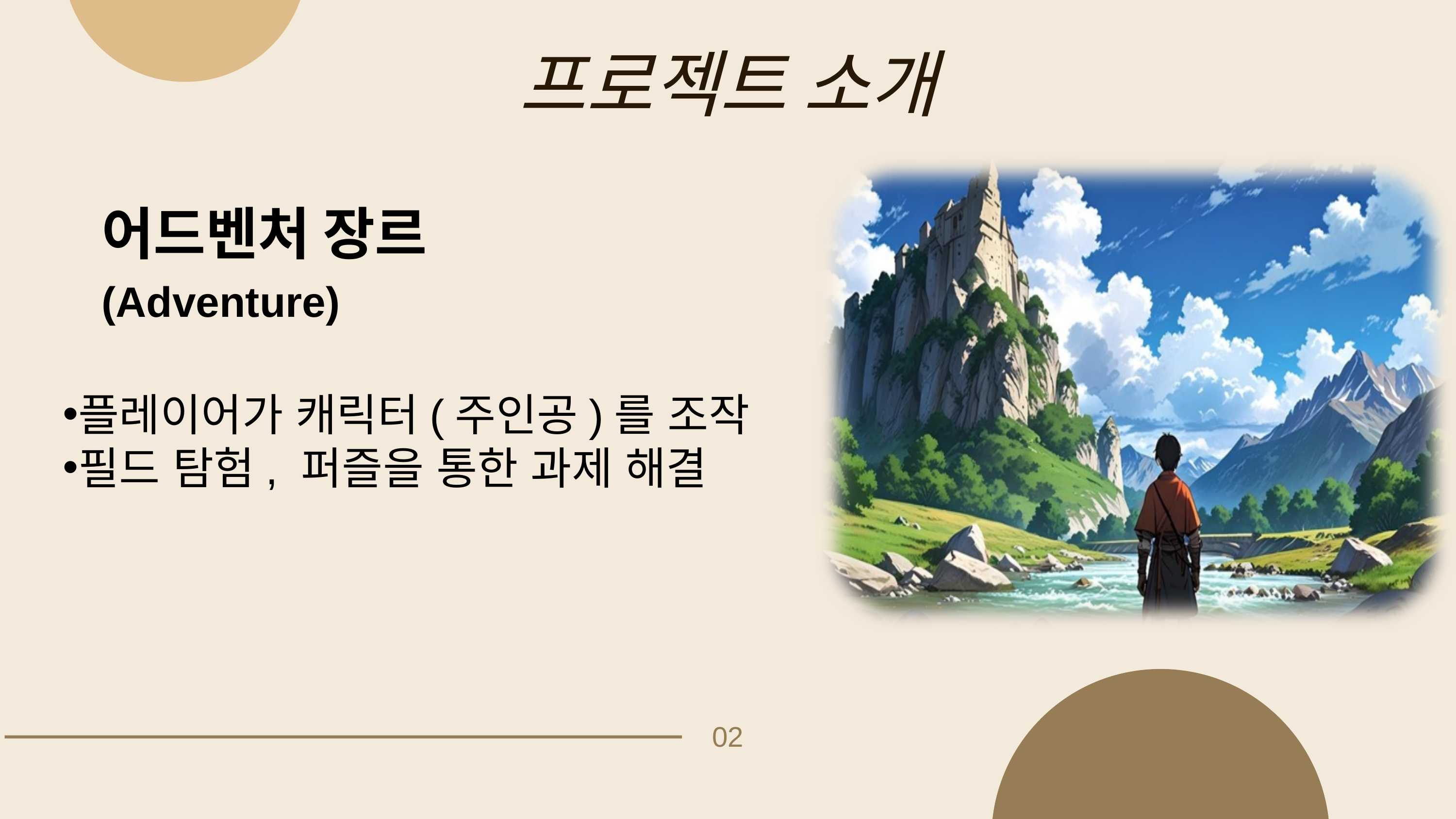

프로젝트 소개

어드벤처 장르
(Adventure)
플레이어가 캐릭터(주인공)를 조작
필드 탐험, 퍼즐을 통한 과제 해결

02